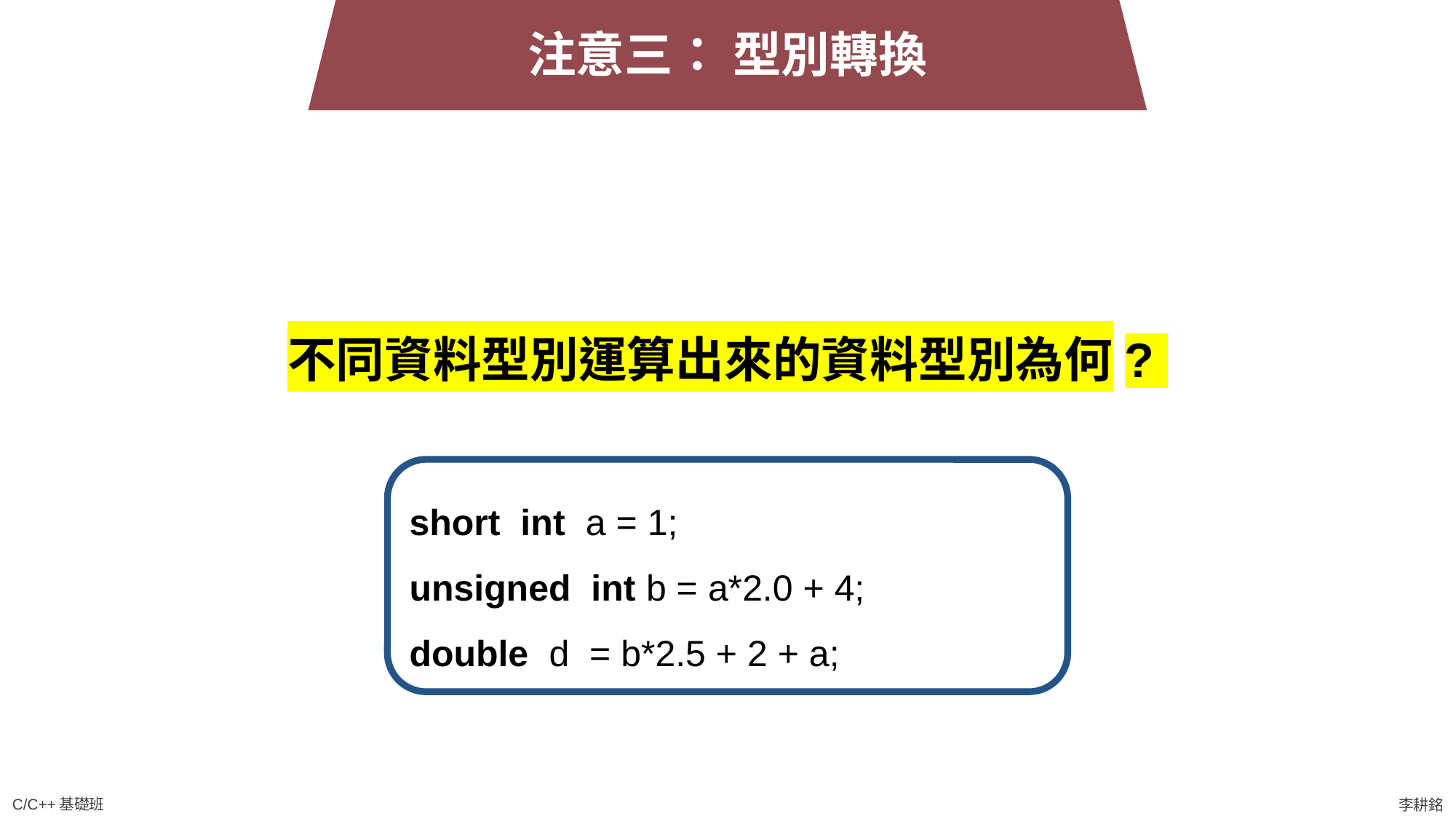

注意三： 型別轉換
不同資料型別運算出來的資料型別為何?

short  int  a = 1;
unsigned  int b = a*2.0 + 4;
double  d  = b*2.5 + 2 + a;
C/C++基礎班
李耕銘